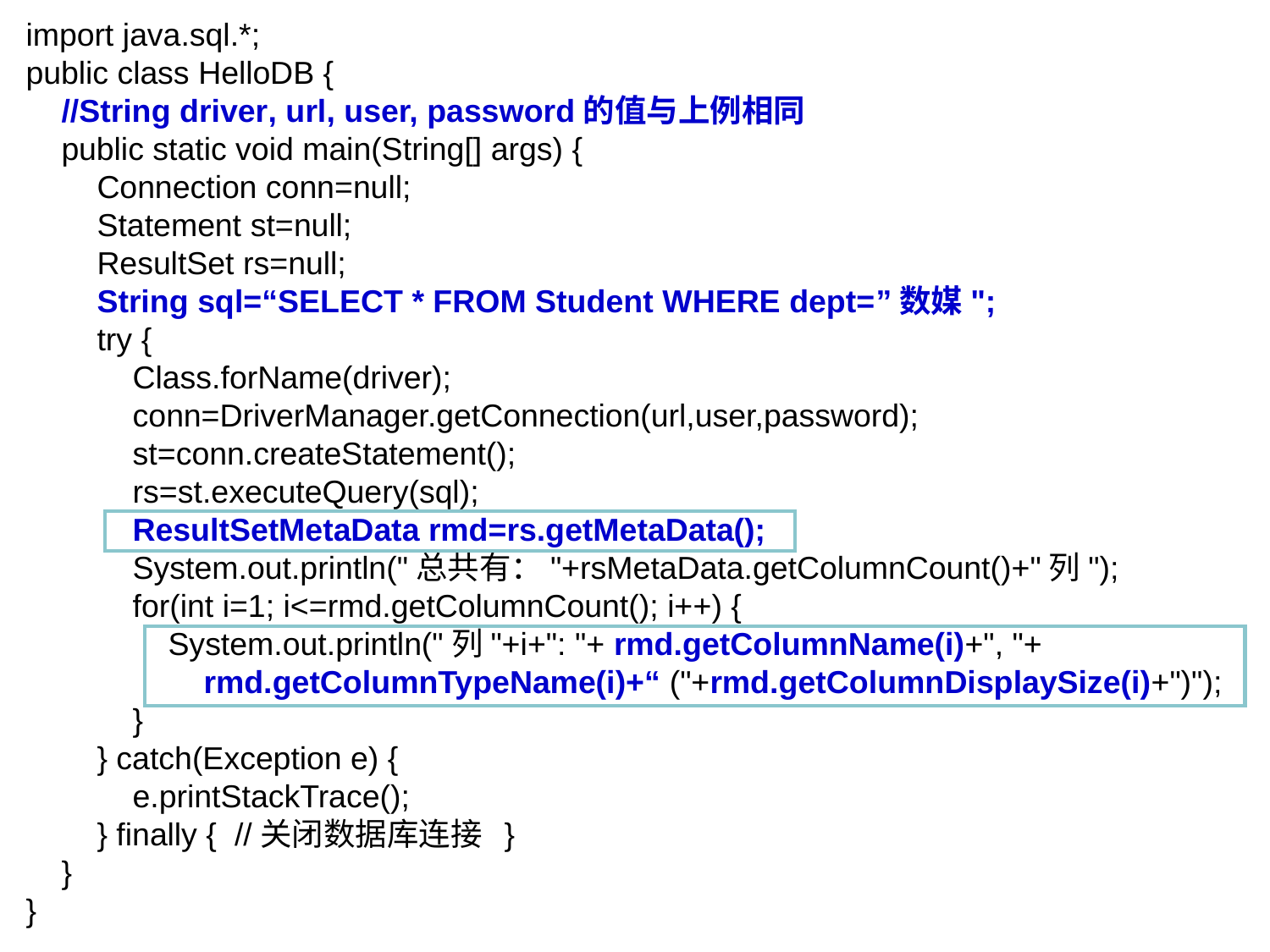

import java.sql.*;
public class HelloDB {
    //String driver, url, user, password的值与上例相同
    public static void main(String[] args) {
        Connection conn=null;
        Statement st=null;
        ResultSet rs=null;
        String sql=“SELECT * FROM Student WHERE dept=”数媒";
        try {
            Class.forName(driver);
            conn=DriverManager.getConnection(url,user,password);
            st=conn.createStatement();
            rs=st.executeQuery(sql);
            ResultSetMetaData rmd=rs.getMetaData();
            System.out.println("总共有："+rsMetaData.getColumnCount()+"列");
            for(int i=1; i<=rmd.getColumnCount(); i++) {
                System.out.println("列"+i+": "+ rmd.getColumnName(i)+", "+
                    rmd.getColumnTypeName(i)+“ ("+rmd.getColumnDisplaySize(i)+")");
            }
        } catch(Exception e) {
            e.printStackTrace();
        } finally {  //关闭数据库连接  }
    }
}